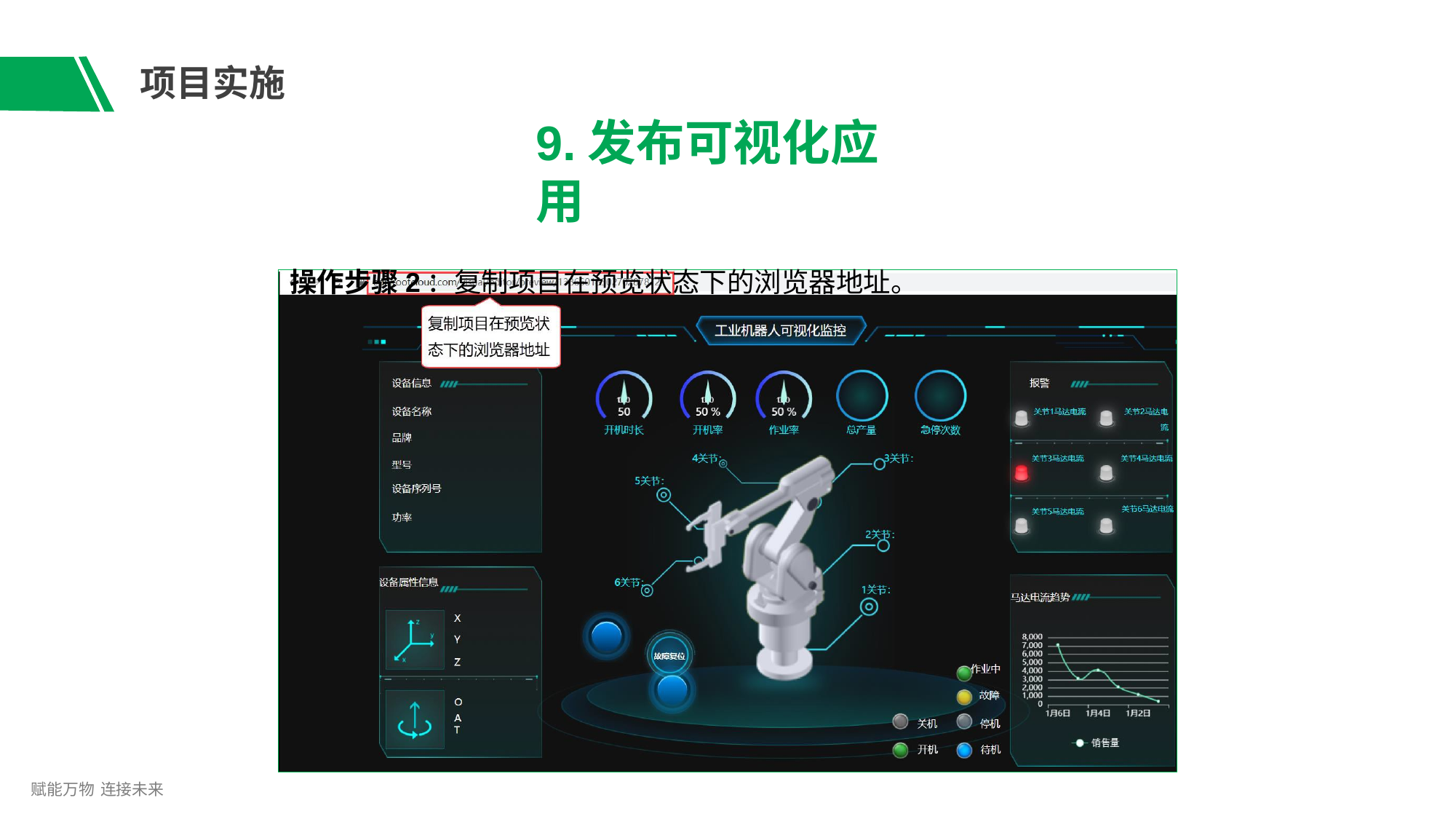

# 项目实施
9.发布可视化应用
操作步骤2：复制项目在预览状态下的浏览器地址。

赋能万物 连接未来